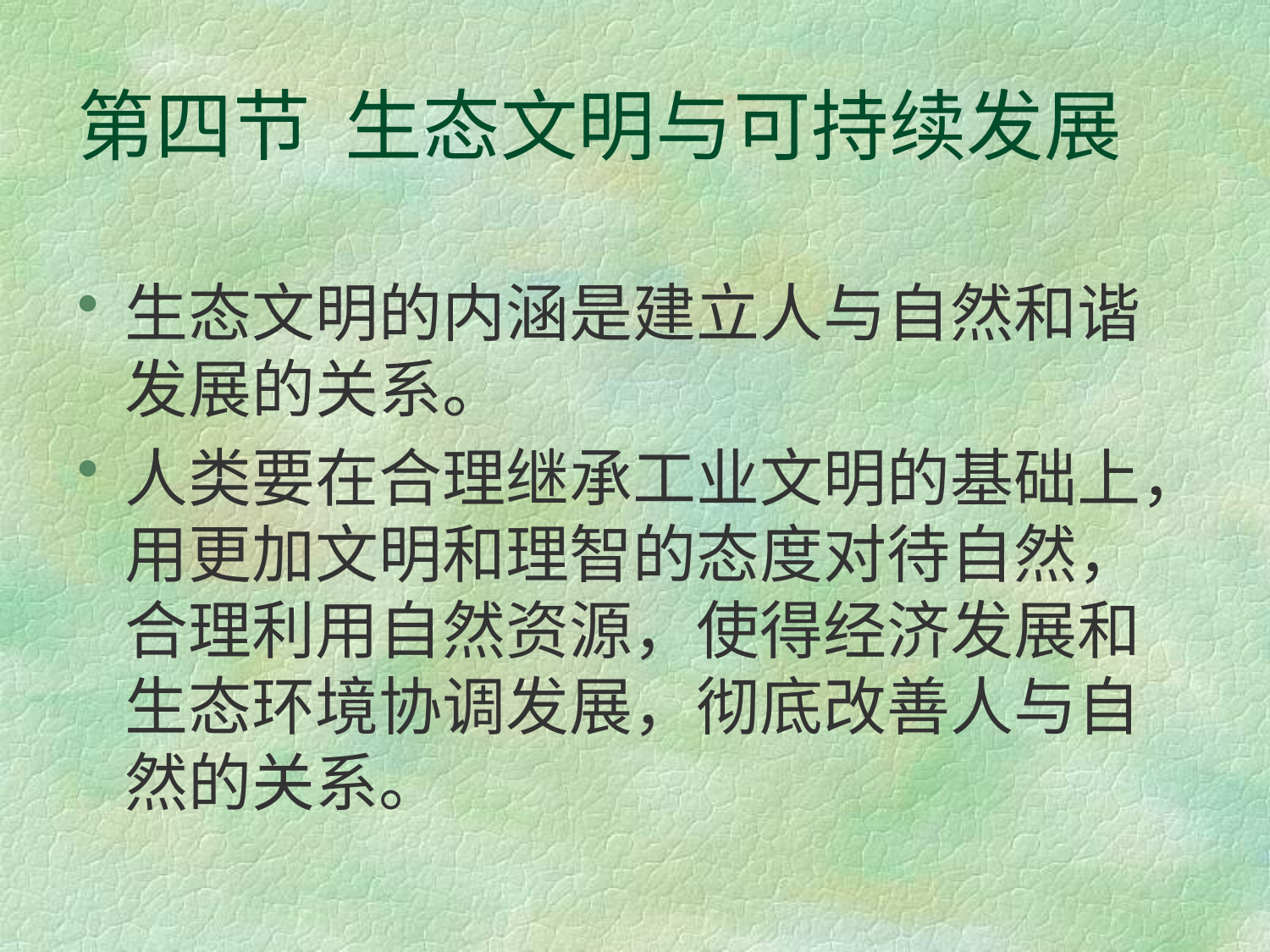

# 第四节  生态文明与可持续发展

生态文明的内涵是建立人与自然和谐发展的关系。
人类要在合理继承工业文明的基础上，用更加文明和理智的态度对待自然，合理利用自然资源，使得经济发展和生态环境协调发展，彻底改善人与自然的关系。